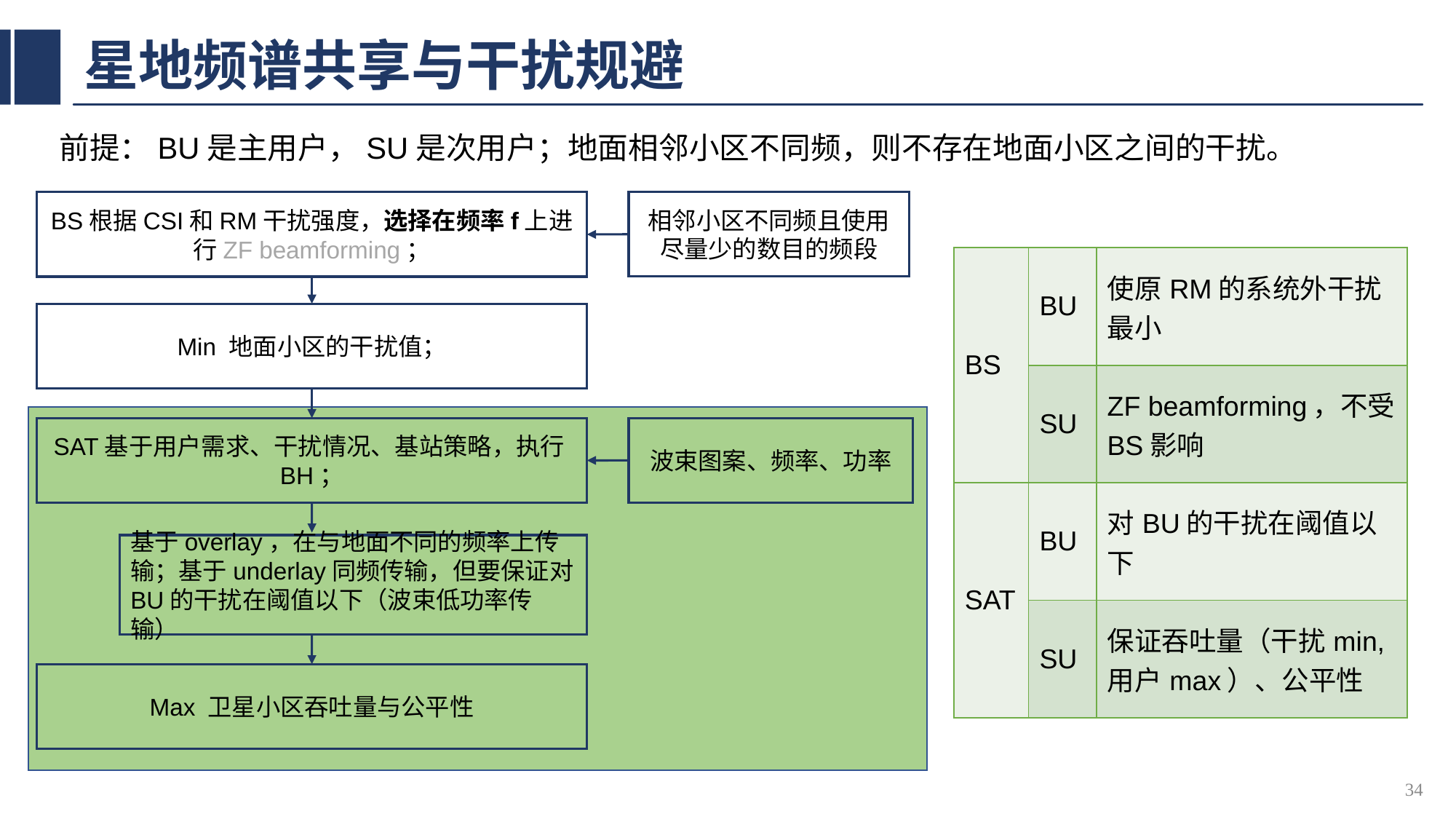

# 星地频谱共享与干扰规避
前提：BU是主用户，SU是次用户；地面相邻小区不同频，则不存在地面小区之间的干扰。
BS根据CSI和RM干扰强度，选择在频率f上进行ZF beamforming；
相邻小区不同频且使用尽量少的数目的频段
| BS | BU | 使原RM的系统外干扰最小 |
| --- | --- | --- |
|  | SU | ZF beamforming，不受BS影响 |
| SAT | BU | 对BU的干扰在阈值以下 |
|  | SU | 保证吞吐量（干扰min,用户max）、公平性 |
Min 地面小区的干扰值；

SAT基于用户需求、干扰情况、基站策略，执行BH；
波束图案、频率、功率
基于overlay，在与地面不同的频率上传输；基于underlay同频传输，但要保证对BU的干扰在阈值以下（波束低功率传输）
Max 卫星小区吞吐量与公平性
34